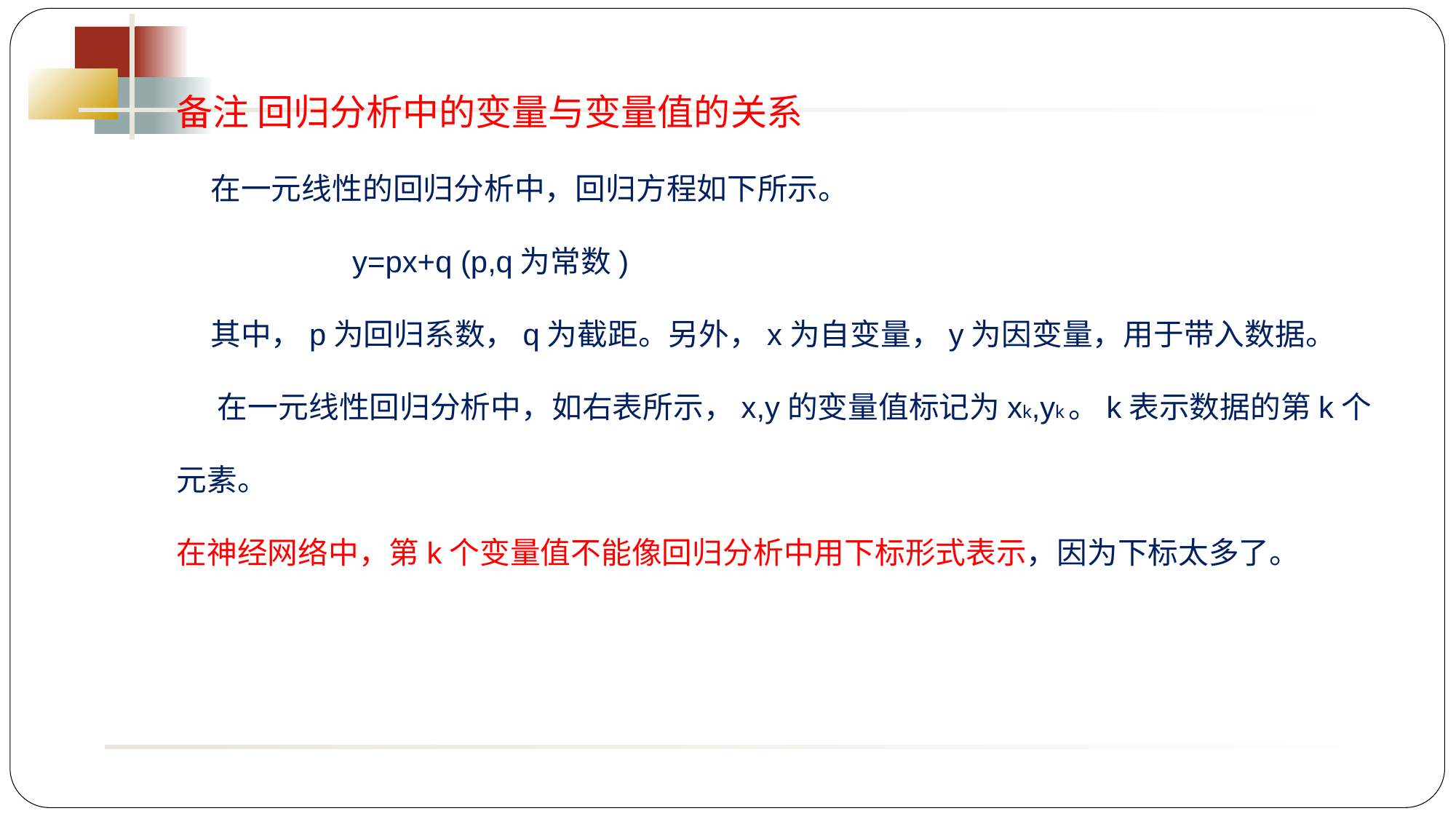

备注 回归分析中的变量与变量值的关系
    在一元线性的回归分析中，回归方程如下所示。
                     y=px+q (p,q为常数)
    其中，p为回归系数，q为截距。另外，x为自变量，y为因变量，用于带入数据。
     在一元线性回归分析中，如右表所示，x,y的变量值标记为xk,yk。k表示数据的第k个元素。
在神经网络中，第k个变量值不能像回归分析中用下标形式表示，因为下标太多了。